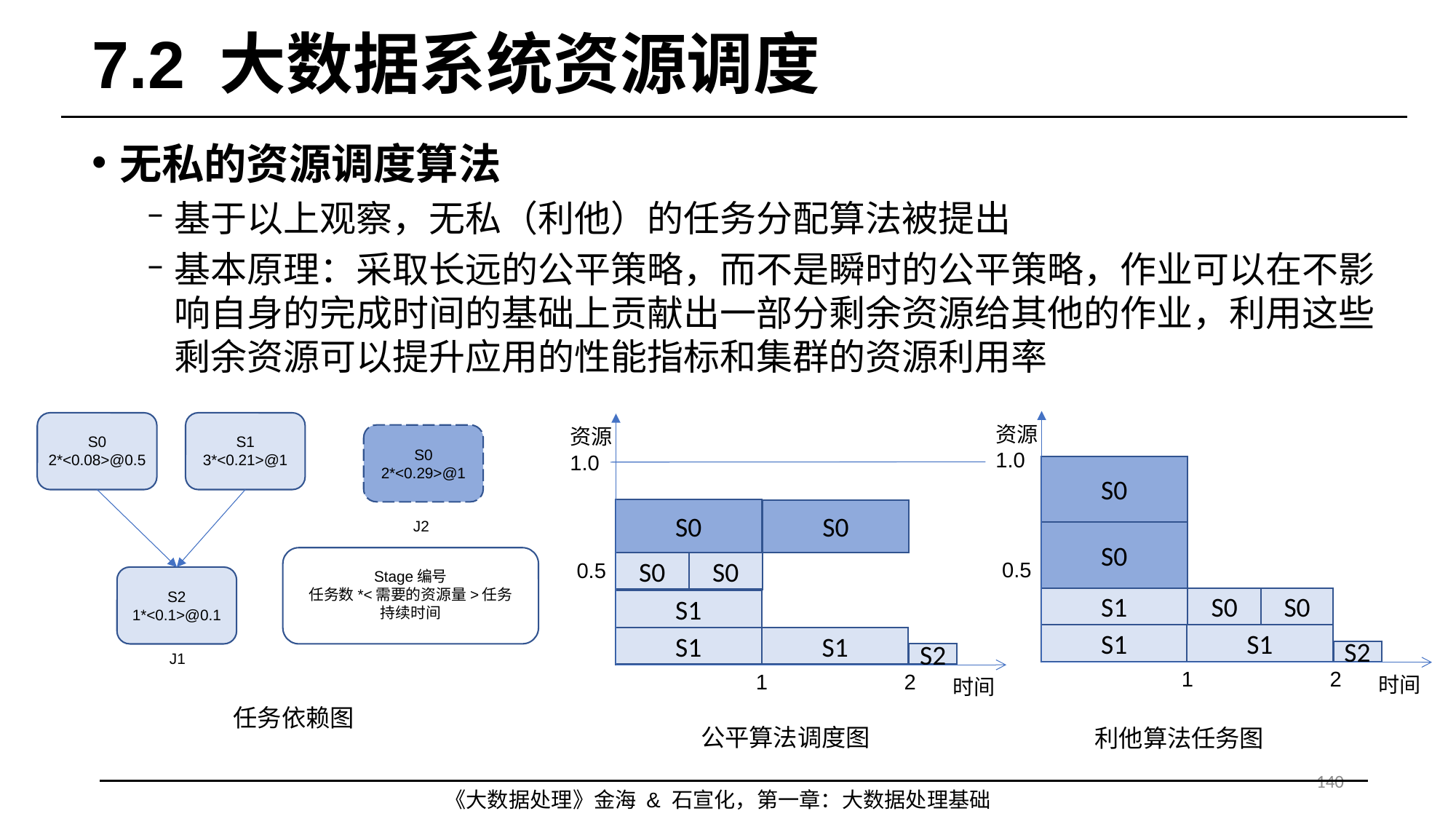

# 7.2 大数据系统资源调度
无私的资源调度算法
基于以上观察，无私（利他）的任务分配算法被提出
基本原理：采取长远的公平策略，而不是瞬时的公平策略，作业可以在不影响自身的完成时间的基础上贡献出一部分剩余资源给其他的作业，利用这些剩余资源可以提升应用的性能指标和集群的资源利用率

资源
资源

S0
2*<0.08>@0.5
S1
3*<0.21>@1
S0
2*<0.29>@1
1.0
1.0
S0
S0
S0
J2
S0

0.5
0.5
S0
S0
Stage编号
任务数*<需要的资源量>任务
持续时间

S2
1*<0.1>@0.1
S1
S0
S0
S1
S1
S1
S1
S1
S2
J1
S2
1
2
1
2
时间
时间
任务依赖图
公平算法调度图
利他算法任务图
140